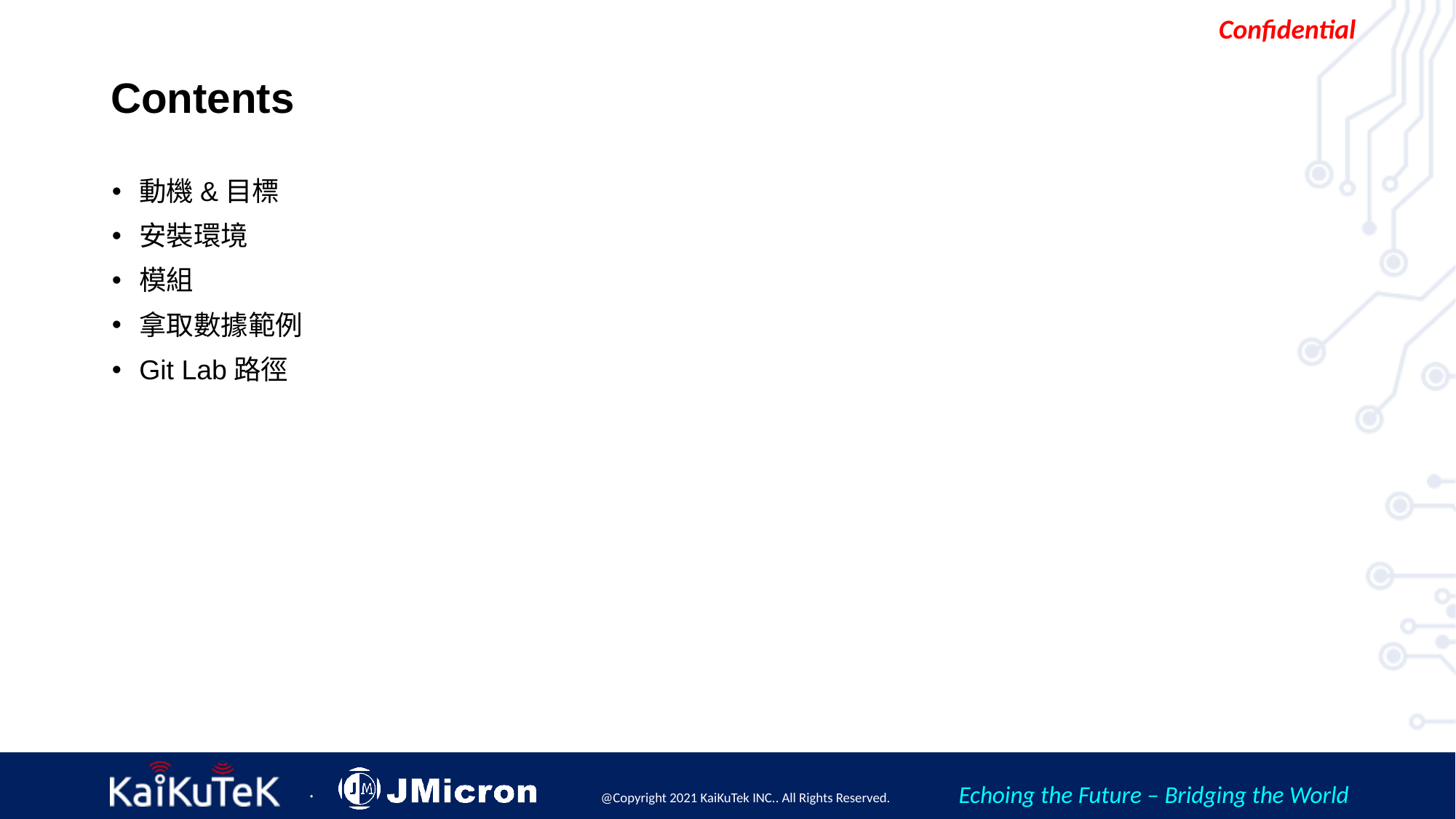

# Contents
動機&目標
安裝環境
模組
拿取數據範例
Git Lab路徑